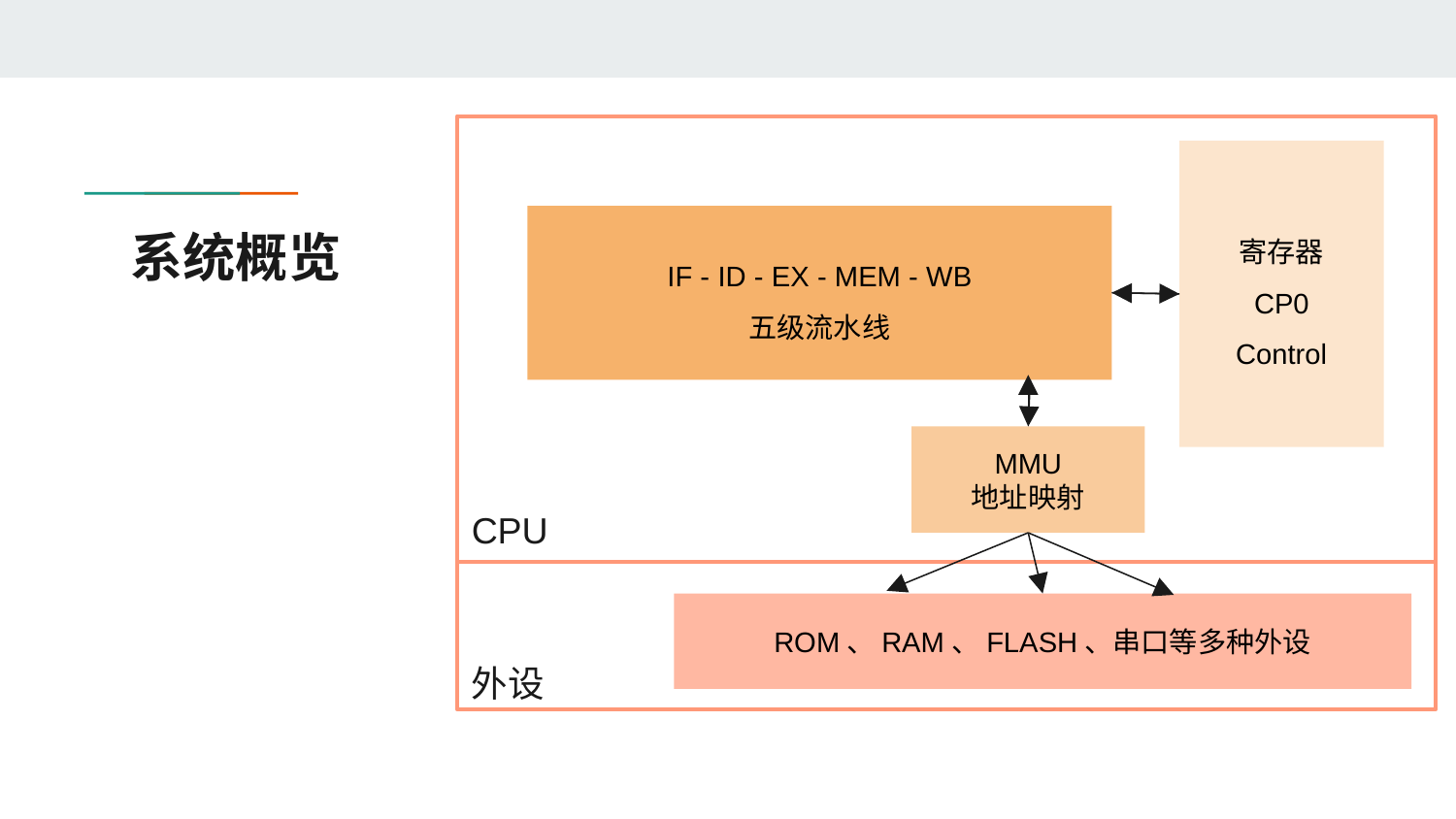

寄存器
CP0
Control
IF - ID - EX - MEM - WB
五级流水线
# 系统概览
MMU
地址映射
CPU

ROM、RAM、FLASH、串口等多种外设
外设